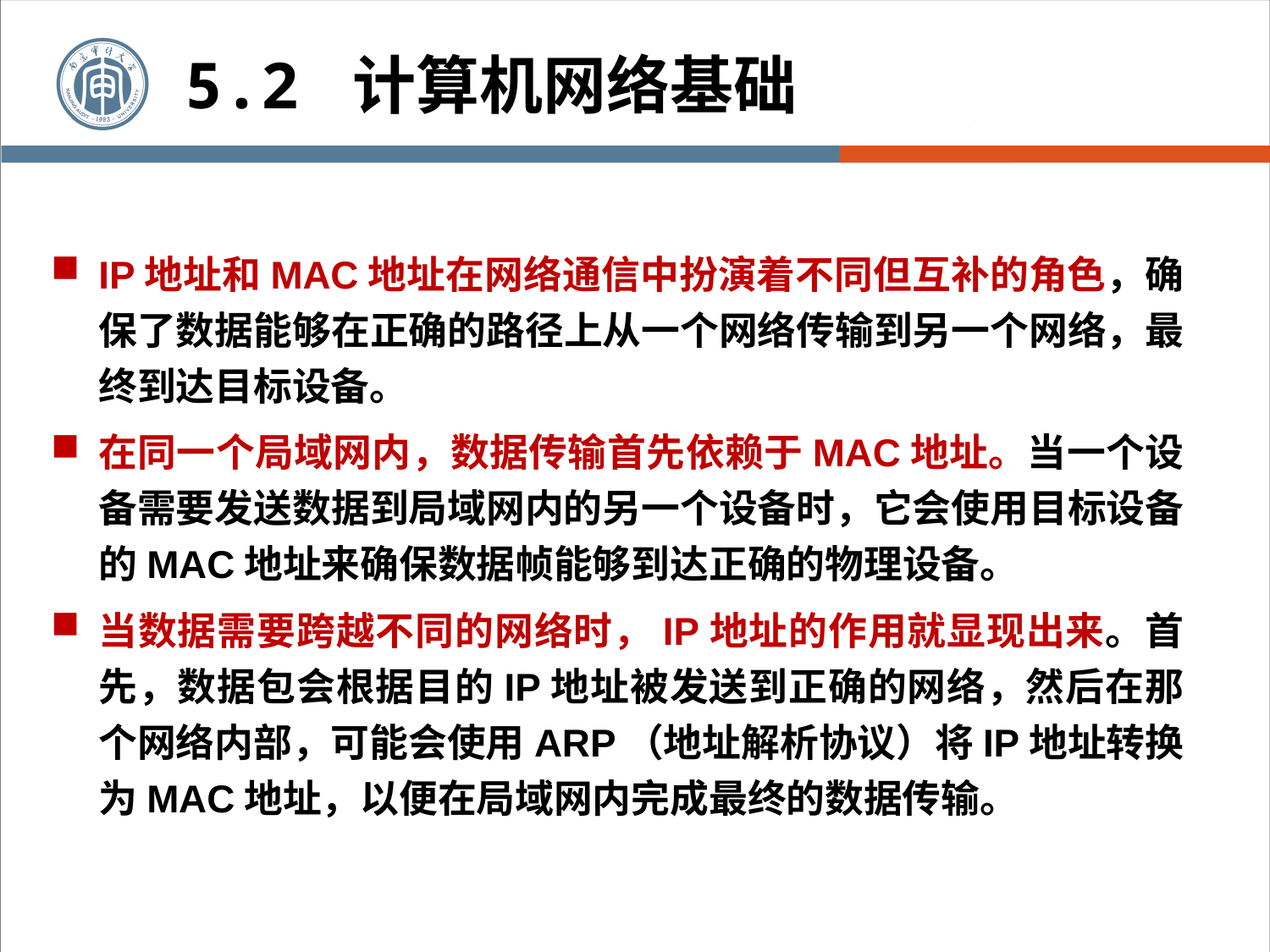

5.2 计算机网络基础
IP地址和MAC地址在网络通信中扮演着不同但互补的角色，确保了数据能够在正确的路径上从一个网络传输到另一个网络，最终到达目标设备。
在同一个局域网内，数据传输首先依赖于MAC地址。当一个设备需要发送数据到局域网内的另一个设备时，它会使用目标设备的MAC地址来确保数据帧能够到达正确的物理设备。
当数据需要跨越不同的网络时，IP地址的作用就显现出来。首先，数据包会根据目的IP地址被发送到正确的网络，然后在那个网络内部，可能会使用ARP（地址解析协议）将IP地址转换为MAC地址，以便在局域网内完成最终的数据传输。